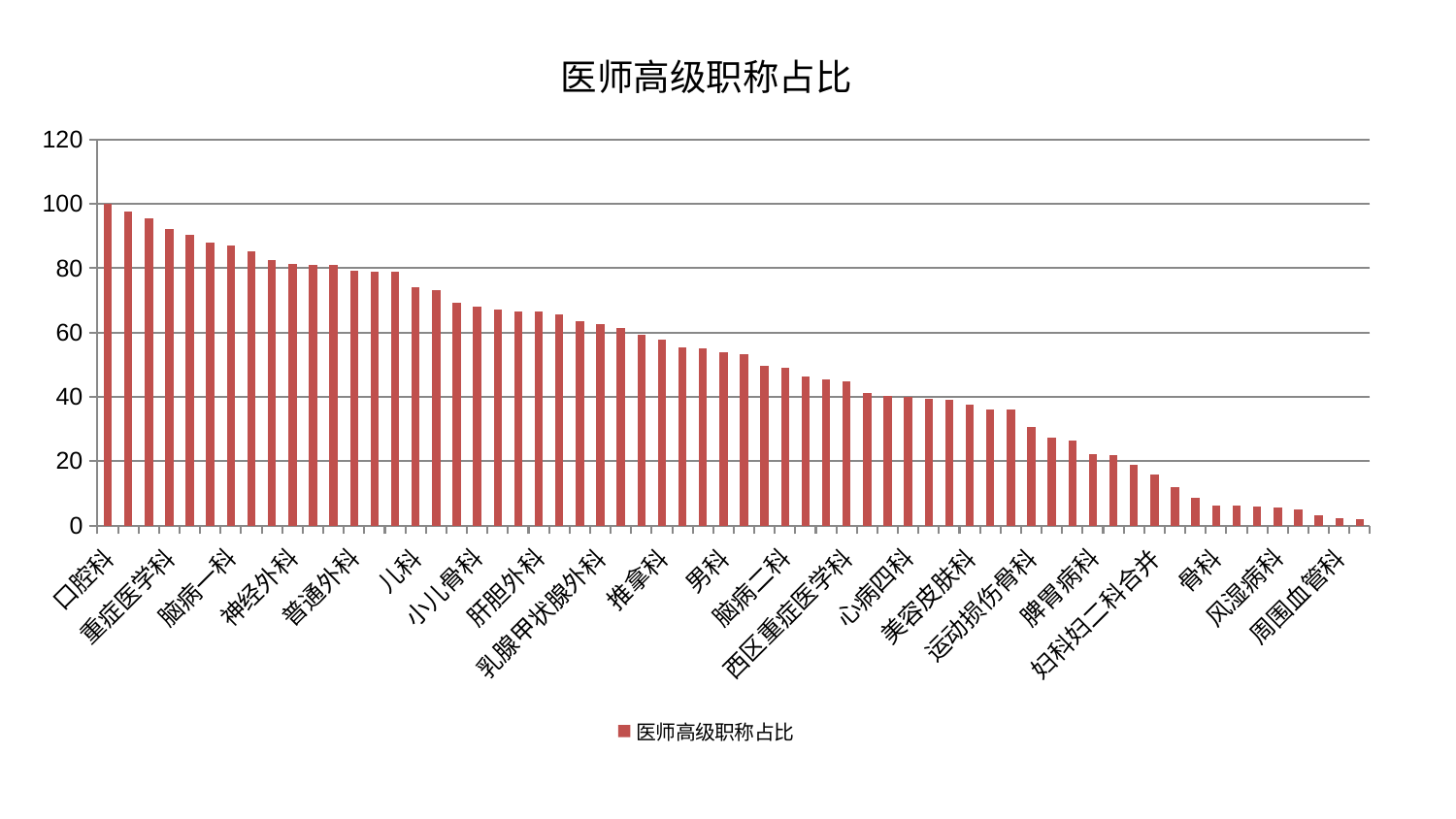

### Chart: 医师高级职称占比

| Category | 医师高级职称占比 |
|---|---|
| 口腔科 | 100.0 |
| 中医外治中心 | 97.57591659865103 |
| 肿瘤内科 | 95.49952057415688 |
| 重症医学科 | 92.33639687616075 |
| 心病三科 | 90.44838266194951 |
| 内分泌科 | 87.96873144681847 |
| 脑病一科 | 87.00612370662303 |
| 心病一科 | 85.27704829143579 |
| 康复科 | 82.5230503809322 |
| 神经外科 | 81.33988220888249 |
| 针灸科 | 81.06604122280521 |
| 关节骨科 | 80.97527456497055 |
| 普通外科 | 79.1001174563154 |
| 综合内科 | 79.05067262944377 |
| 肛肠科 | 78.9919923807533 |
| 儿科 | 74.16310199607865 |
| 医院 | 73.15122991912384 |
| 老年医学科 | 69.17088024383038 |
| 小儿骨科 | 68.00784902416096 |
| 中医经典科 | 67.13940950139113 |
| 血液科 | 66.6615703943337 |
| 肝胆外科 | 66.4404432436211 |
| 肾病科 | 65.708247283625 |
| 皮肤科 | 63.633918460436036 |
| 乳腺甲状腺外科 | 62.69441418659849 |
| 东区肾病科 | 61.465409141289115 |
| 呼吸内科 | 59.38939501431949 |
| 推拿科 | 57.84260409750217 |
| 眼科 | 55.26053593730879 |
| 产科 | 54.98923387044857 |
| 男科 | 53.96205551116268 |
| 创伤骨科 | 53.21358830332012 |
| 脊柱骨科 | 49.54720381264063 |
| 脑病二科 | 49.174353593815994 |
| 显微骨科 | 46.42885394740298 |
| 耳鼻喉科 | 45.48111753970958 |
| 西区重症医学科 | 44.82291258711517 |
| 肝病科 | 41.27986914623227 |
| 脑病三科 | 40.390260205515624 |
| 心病四科 | 40.06499162893404 |
| 身心医学科 | 39.329312362830386 |
| 妇科 | 39.139685451460274 |
| 美容皮肤科 | 37.57945124674252 |
| 心病二科 | 36.19446963545328 |
| 消化内科 | 36.174123610592346 |
| 运动损伤骨科 | 30.634814518788318 |
| 东区重症医学科 | 27.45793327682729 |
| 治未病中心 | 26.501616838067424 |
| 脾胃病科 | 22.061363103536536 |
| 肾脏内科 | 21.742669827279652 |
| 微创骨科 | 18.963473188680663 |
| 妇科妇二科合并 | 15.726458795882763 |
| 脾胃科消化科合并 | 12.044075432106748 |
| 小儿推拿科 | 8.507058805626851 |
| 骨科 | 6.250058783400068 |
| 心血管内科 | 6.1558699081501524 |
| 神经内科 | 5.817467747367094 |
| 风湿病科 | 5.729748047594248 |
| 泌尿外科 | 4.91856820190386 |
| 胸外科 | 3.198828700894593 |
| 周围血管科 | 2.159860996011505 |
| 妇二科 | 2.008996012023887 |
182